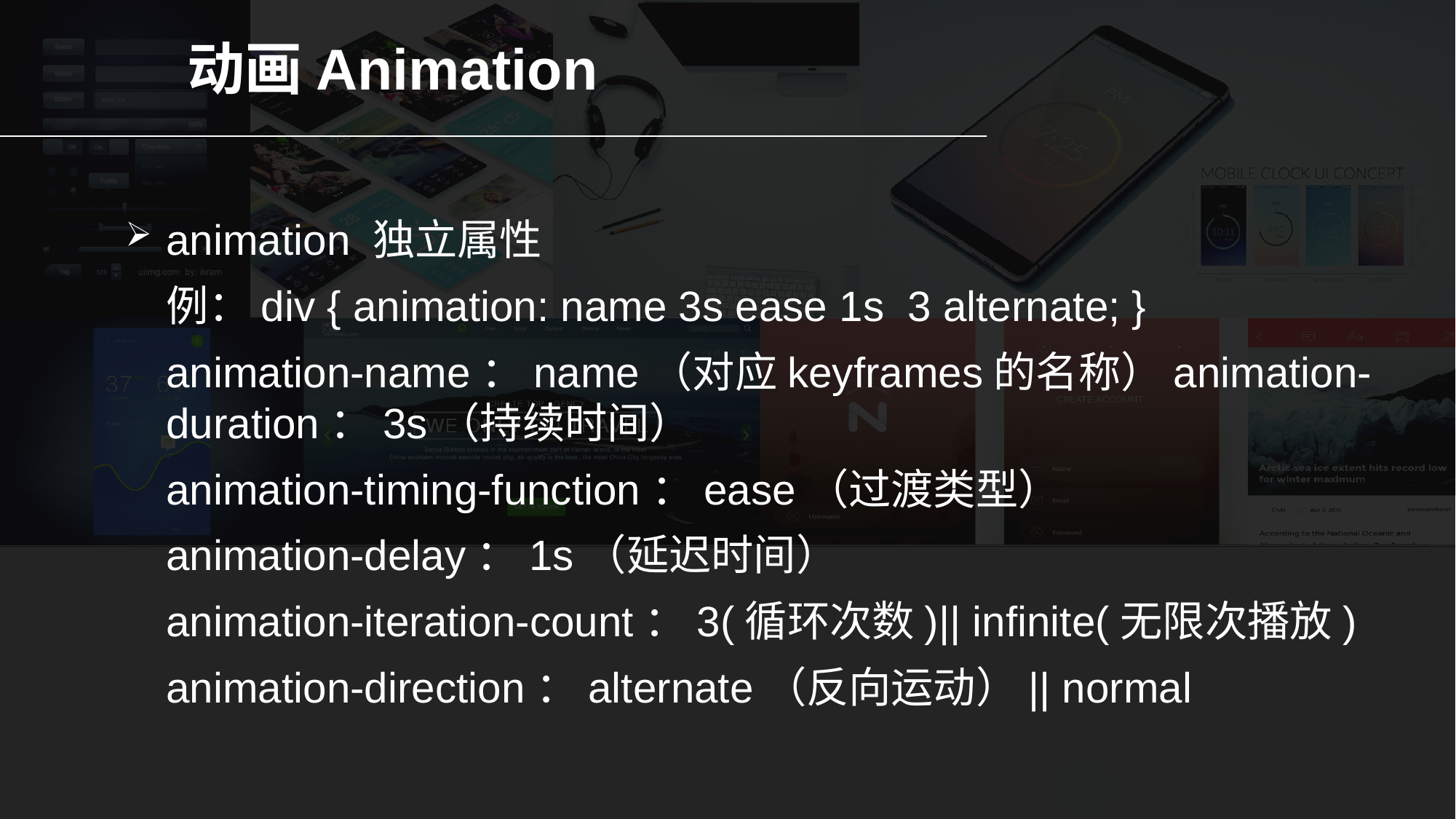

动画Animation
animation 独立属性
	例：div { animation: name 3s ease 1s  3 alternate; }
	animation-name：name（对应keyframes的名称）animation-duration：3s（持续时间）
	animation-timing-function：ease（过渡类型）
	animation-delay：1s（延迟时间）
	animation-iteration-count：3(循环次数)|| infinite(无限次播放)
	animation-direction：alternate（反向运动）|| normal